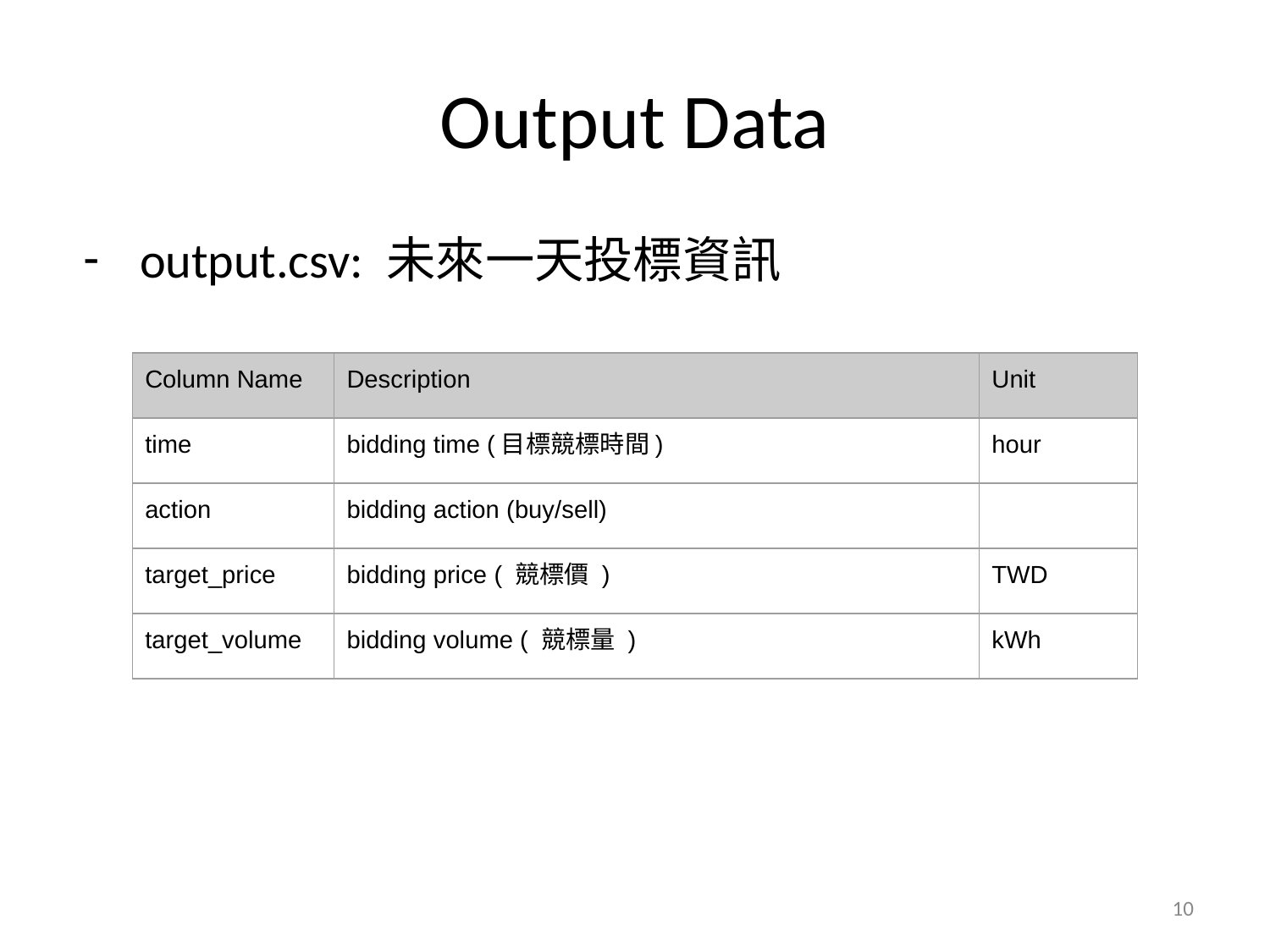

# Output Data
output.csv: 未來一天投標資訊
| Column Name | Description | Unit |
| --- | --- | --- |
| time | bidding time (目標競標時間) | hour |
| action | bidding action (buy/sell) |  |
| target\_price | bidding price ( 競標價 ) | TWD |
| target\_volume | bidding volume ( 競標量 ) | kWh |
10